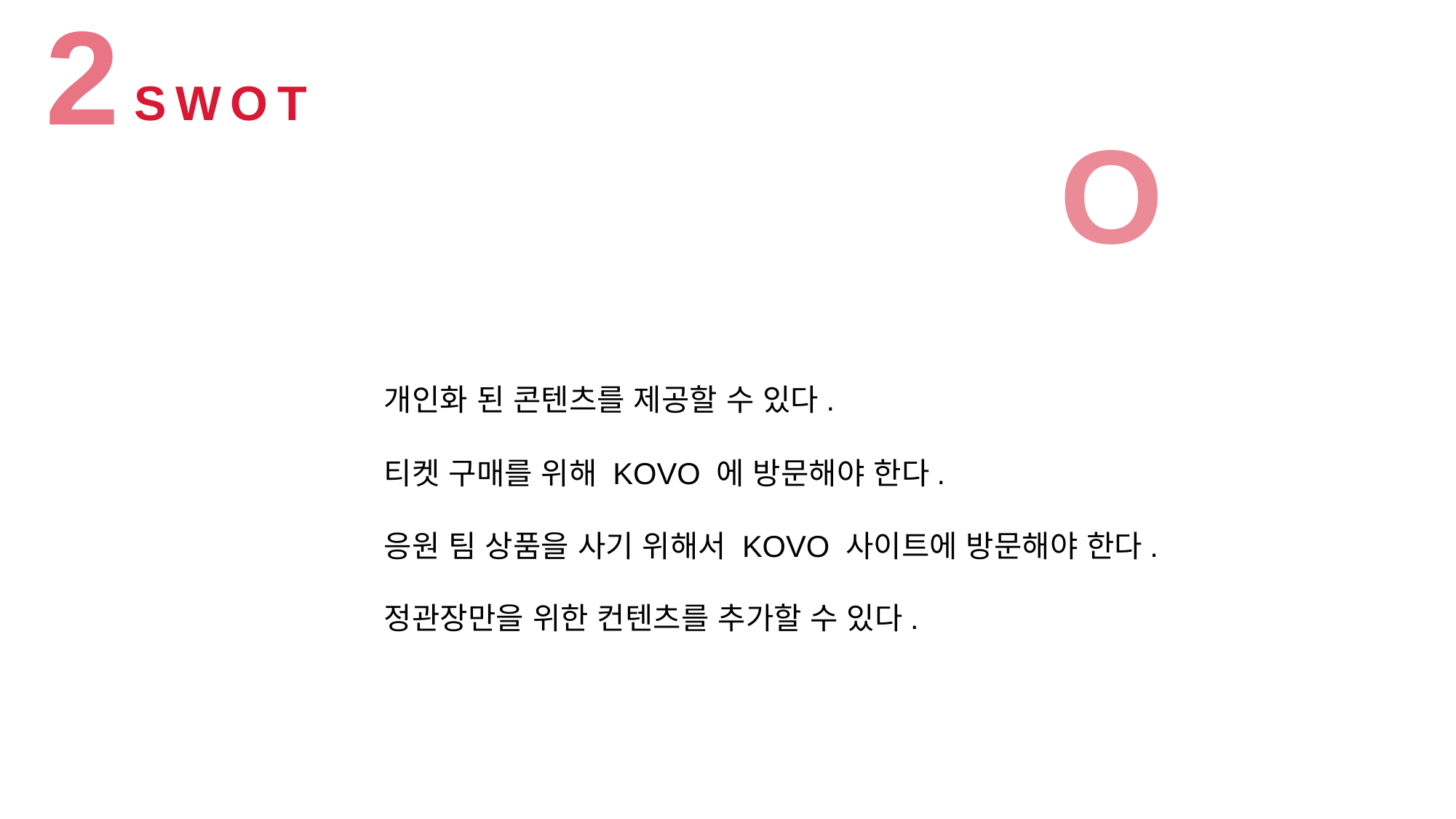

2
SWOT
O
개인화 된 콘텐츠를 제공할 수 있다.

티켓 구매를 위해 KOVO 에 방문해야 한다.

응원 팀 상품을 사기 위해서 KOVO 사이트에 방문해야 한다.

정관장만을 위한 컨텐츠를 추가할 수 있다.